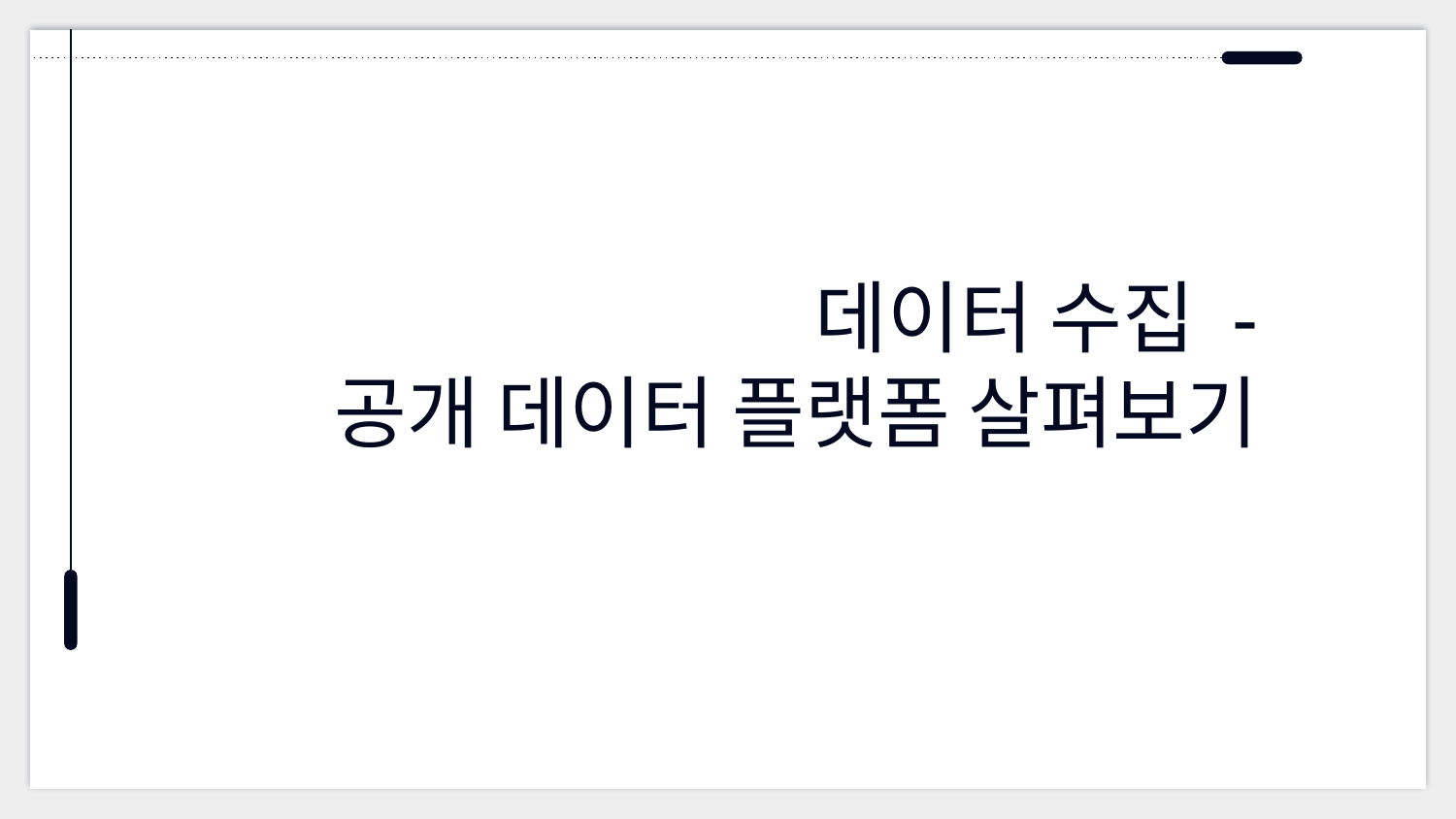

# 데이터 수집 -
공개 데이터 플랫폼 살펴보기